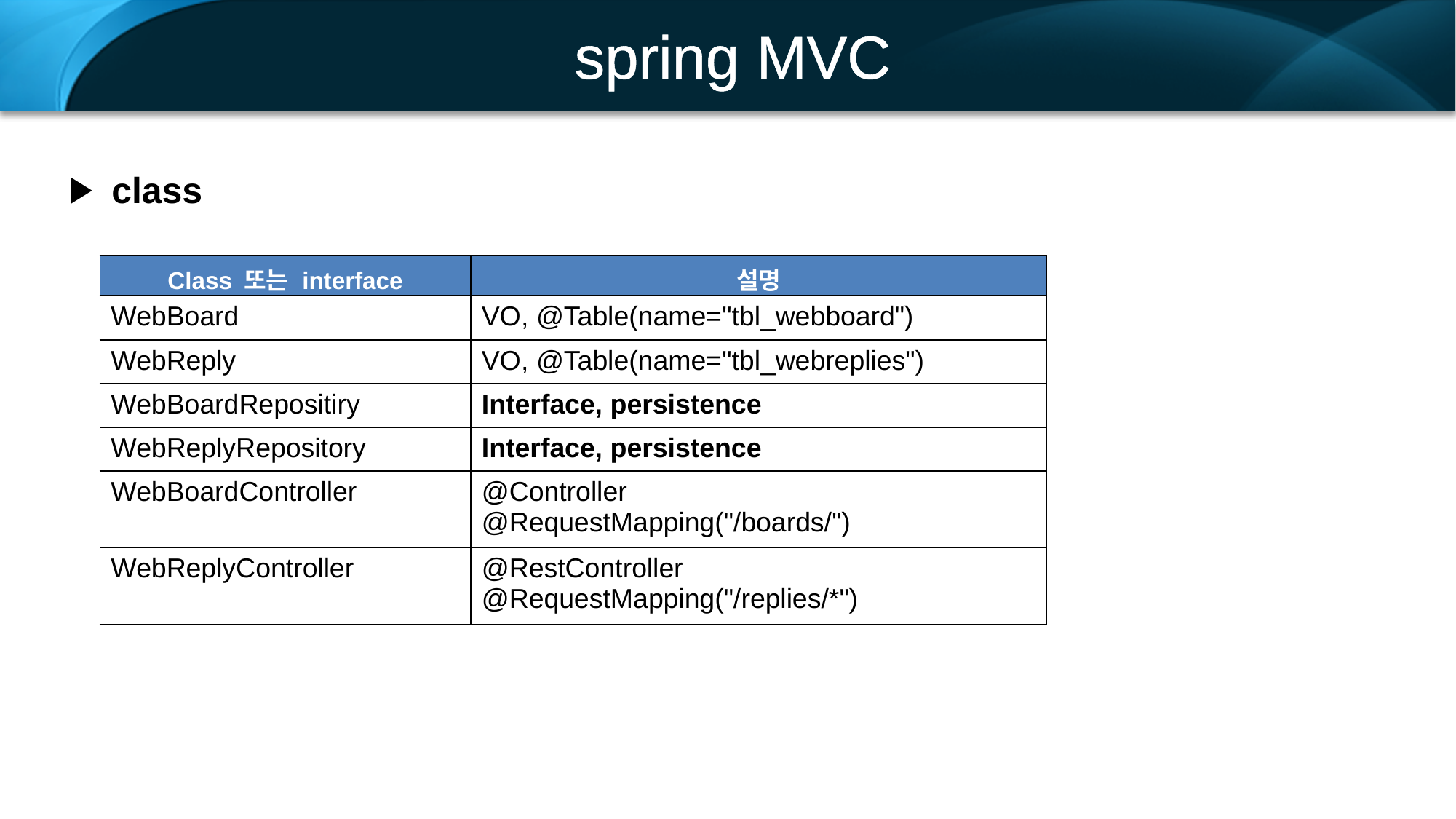

spring MVC
class
| Class 또는 interface | 설명 |
| --- | --- |
| WebBoard | VO, @Table(name="tbl\_webboard") |
| WebReply | VO, @Table(name="tbl\_webreplies") |
| WebBoardRepositiry | Interface, persistence |
| WebReplyRepository | Interface, persistence |
| WebBoardController | @Controller @RequestMapping("/boards/") |
| WebReplyController | @RestController @RequestMapping("/replies/\*") |